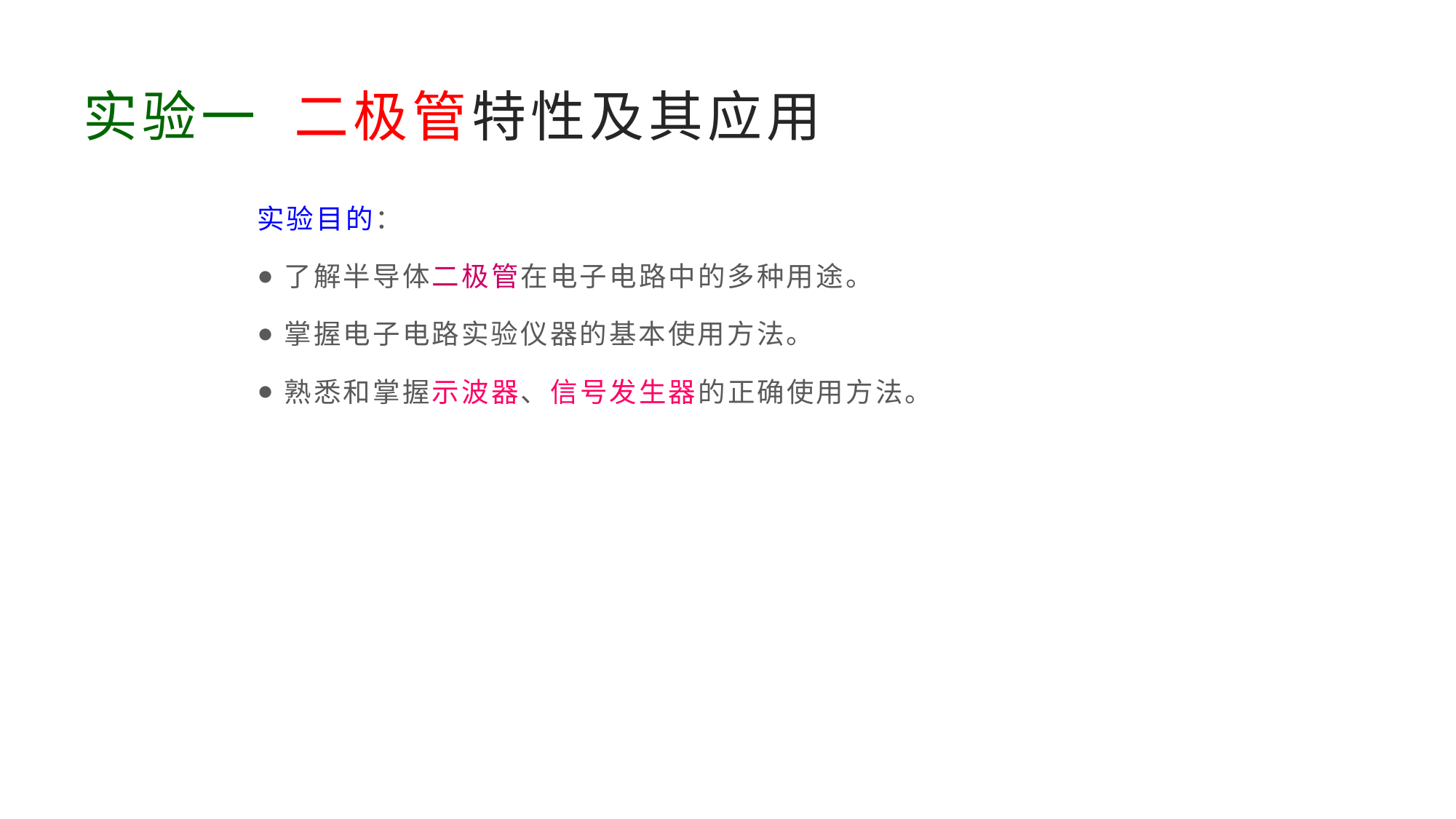

# 实验一  二极管特性及其应用
实验目的：
了解半导体二极管在电子电路中的多种用途。
掌握电子电路实验仪器的基本使用方法。
熟悉和掌握示波器、信号发生器的正确使用方法。